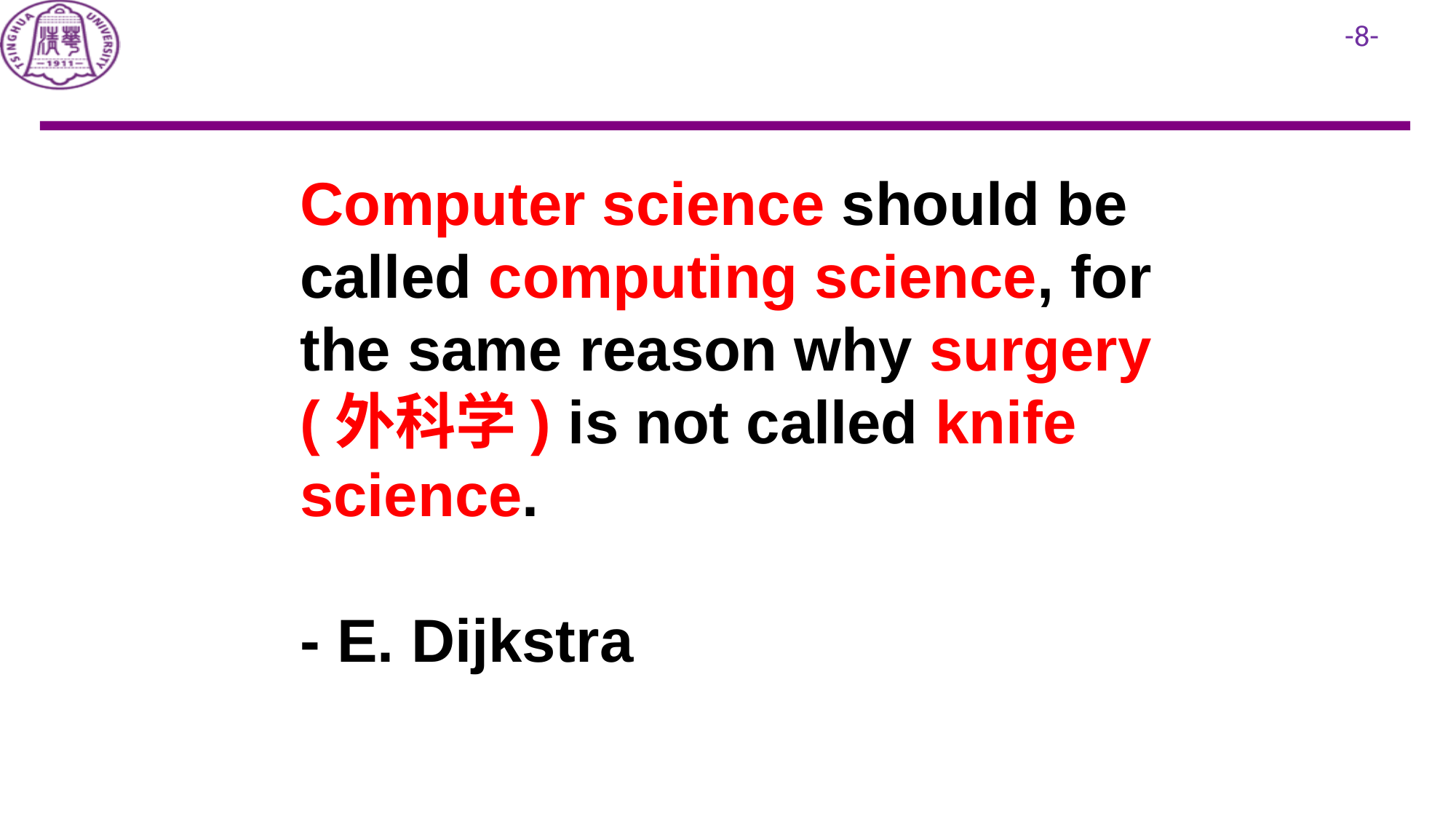

# Computer science should be called computing science, for the same reason why surgery (外科学) is not called knife science. - E. Dijkstra